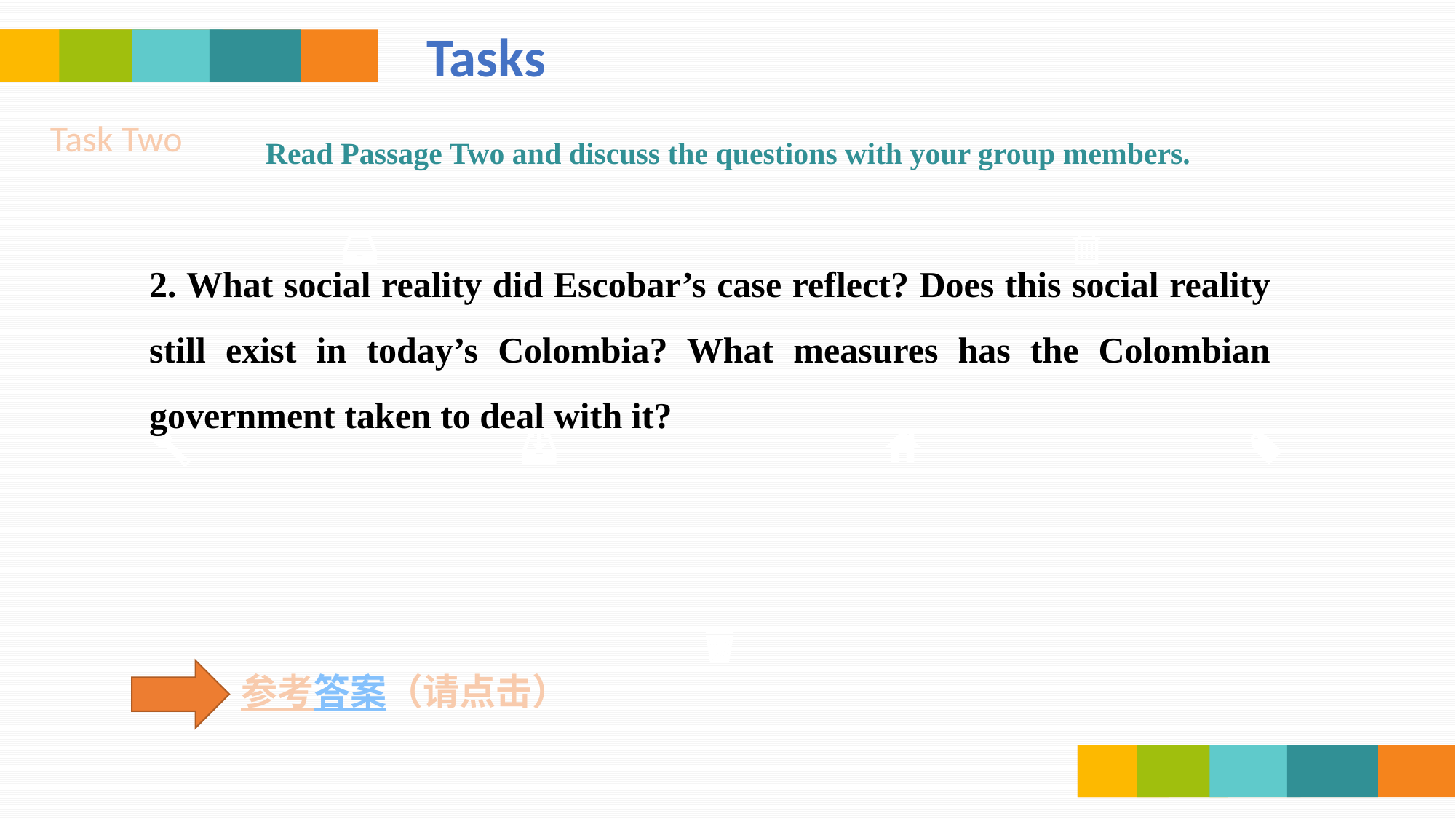

Tasks

Task Two
Read Passage Two and discuss the questions with your group members.

2. What social reality did Escobar’s case reflect? Does this social reality still exist in today’s Colombia? What measures has the Colombian government taken to deal with it?

参考答案（请点击）